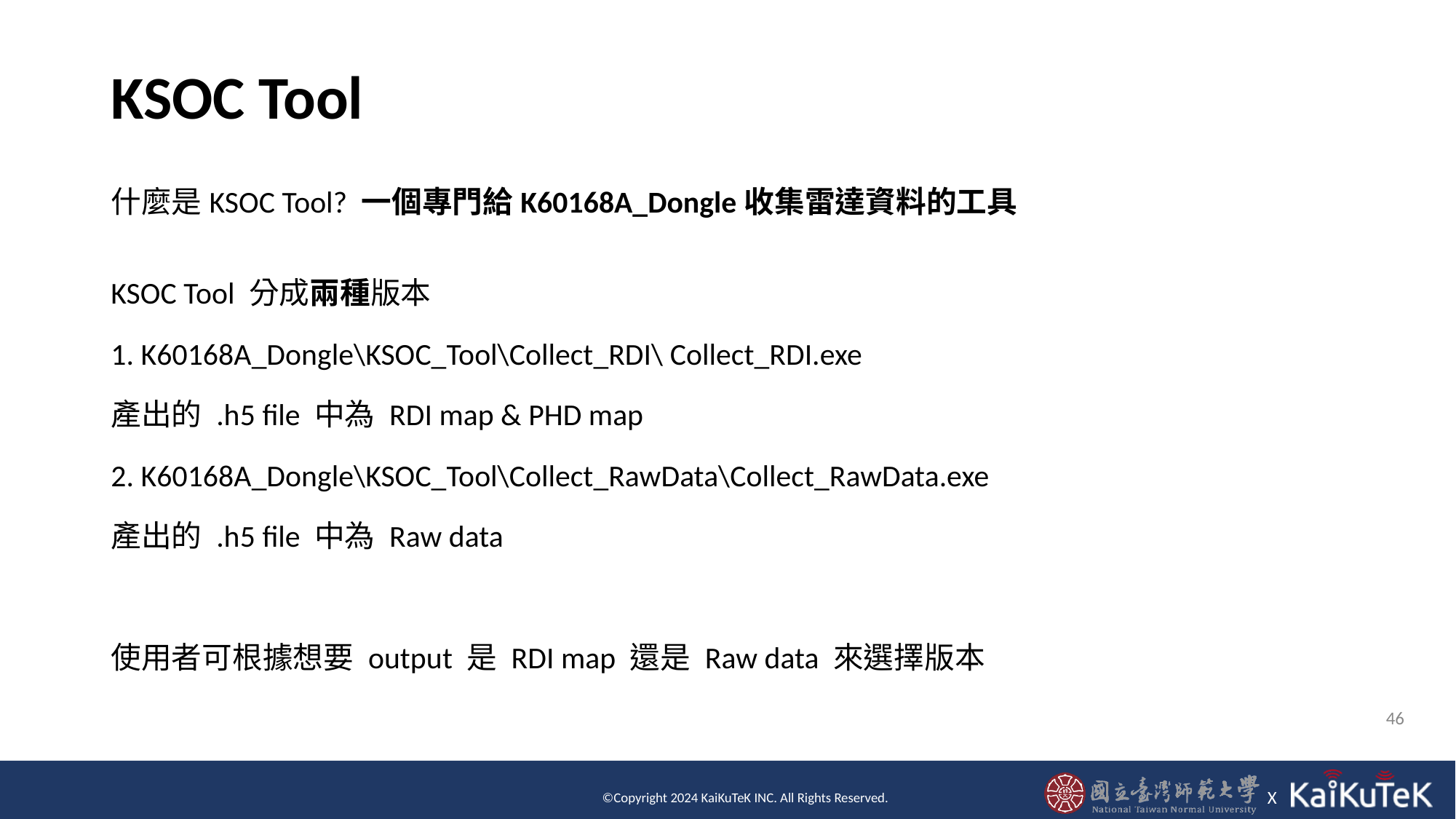

# KSOC Tool
什麼是KSOC Tool? 一個專門給K60168A_Dongle收集雷達資料的工具

KSOC Tool 分成兩種版本
1. K60168A_Dongle\KSOC_Tool\Collect_RDI\ Collect_RDI.exe
產出的 .h5 file 中為 RDI map & PHD map
2. K60168A_Dongle\KSOC_Tool\Collect_RawData\Collect_RawData.exe
產出的 .h5 file 中為 Raw data

使用者可根據想要 output 是 RDI map 還是 Raw data 來選擇版本
46